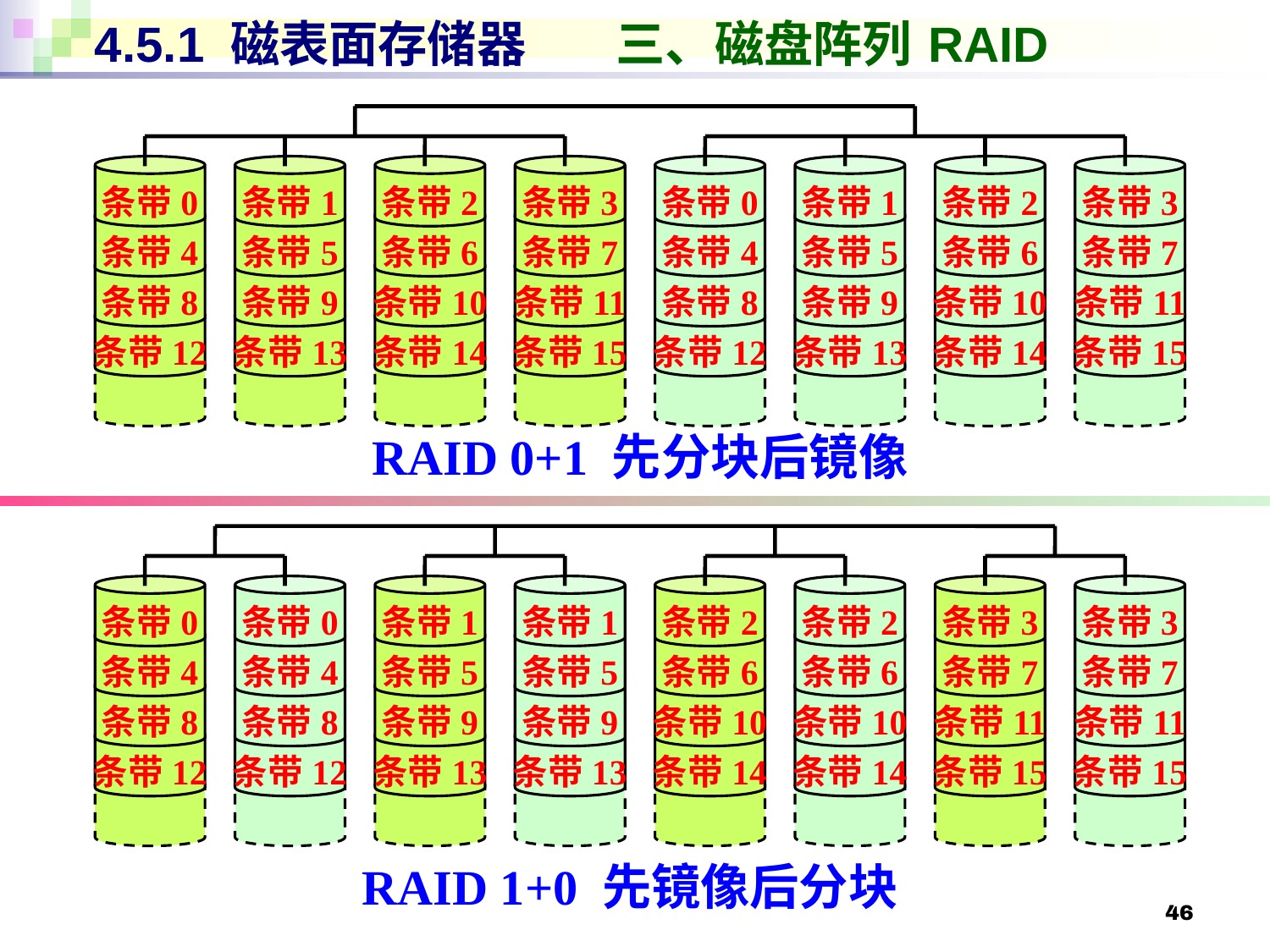

# 4.5.1 磁表面存储器        三、磁盘阵列 RAID

条带0
条带1
条带2
条带3
条带0
条带1
条带2
条带3
条带4
条带5
条带6
条带7
条带4
条带5
条带6
条带7
条带8
条带9
条带10
条带11
条带8
条带9
条带10
条带11
条带12
条带13
条带14
条带15
条带12
条带13
条带14
条带15

RAID 0+1 先分块后镜像

条带0
条带0
条带1
条带1
条带2
条带2
条带3
条带3
条带4
条带4
条带5
条带5
条带6
条带6
条带7
条带7
条带8
条带8
条带9
条带9
条带10
条带10
条带11
条带11
条带12
条带12
条带13
条带13
条带14
条带14
条带15
条带15

RAID 1+0 先镜像后分块
46